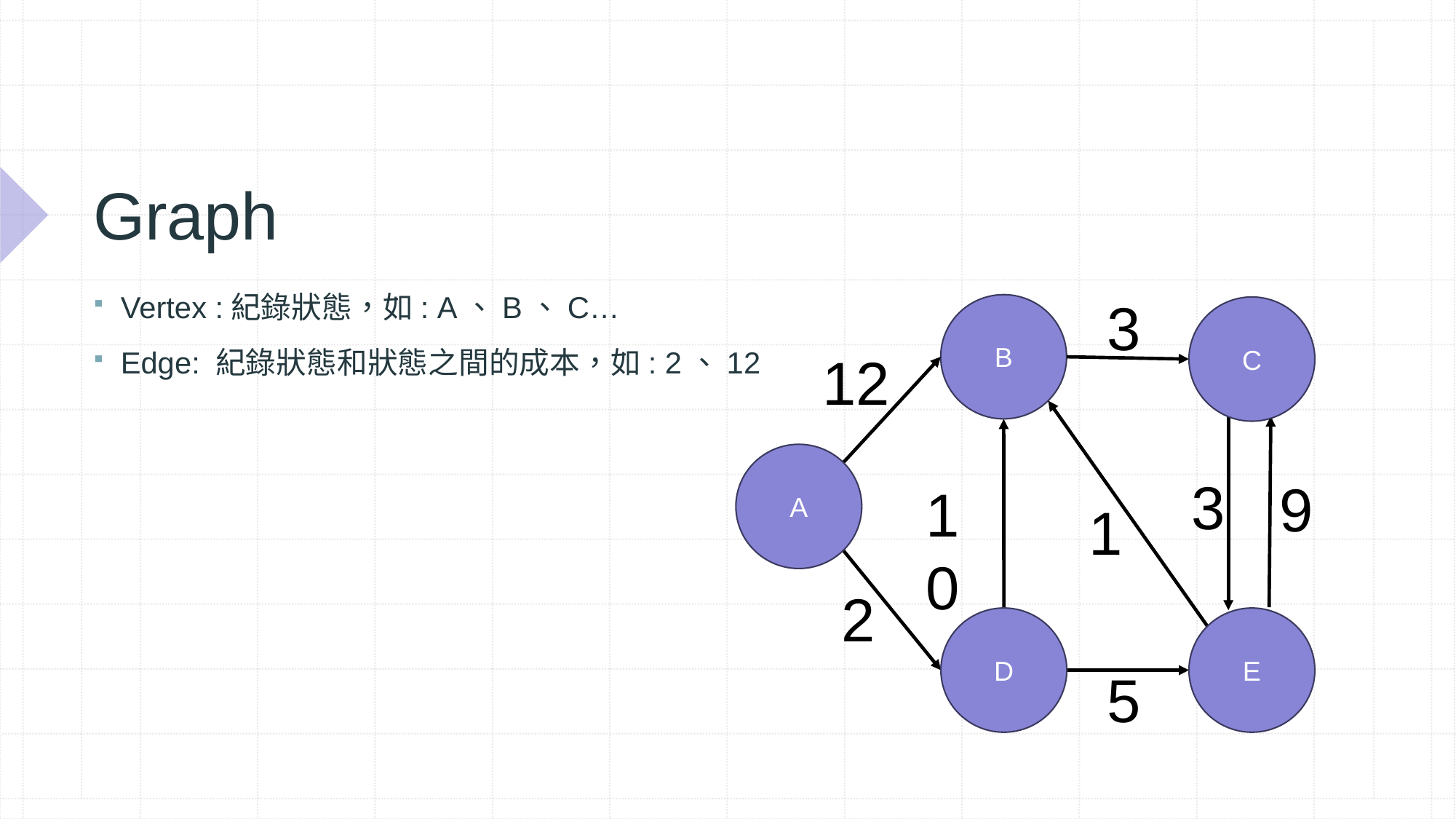

# Graph
Vertex :紀錄狀態，如: A、B、C…
Edge: 紀錄狀態和狀態之間的成本，如: 2、12

3
B
C
A
D
E
12
10
1
2
3
9
5